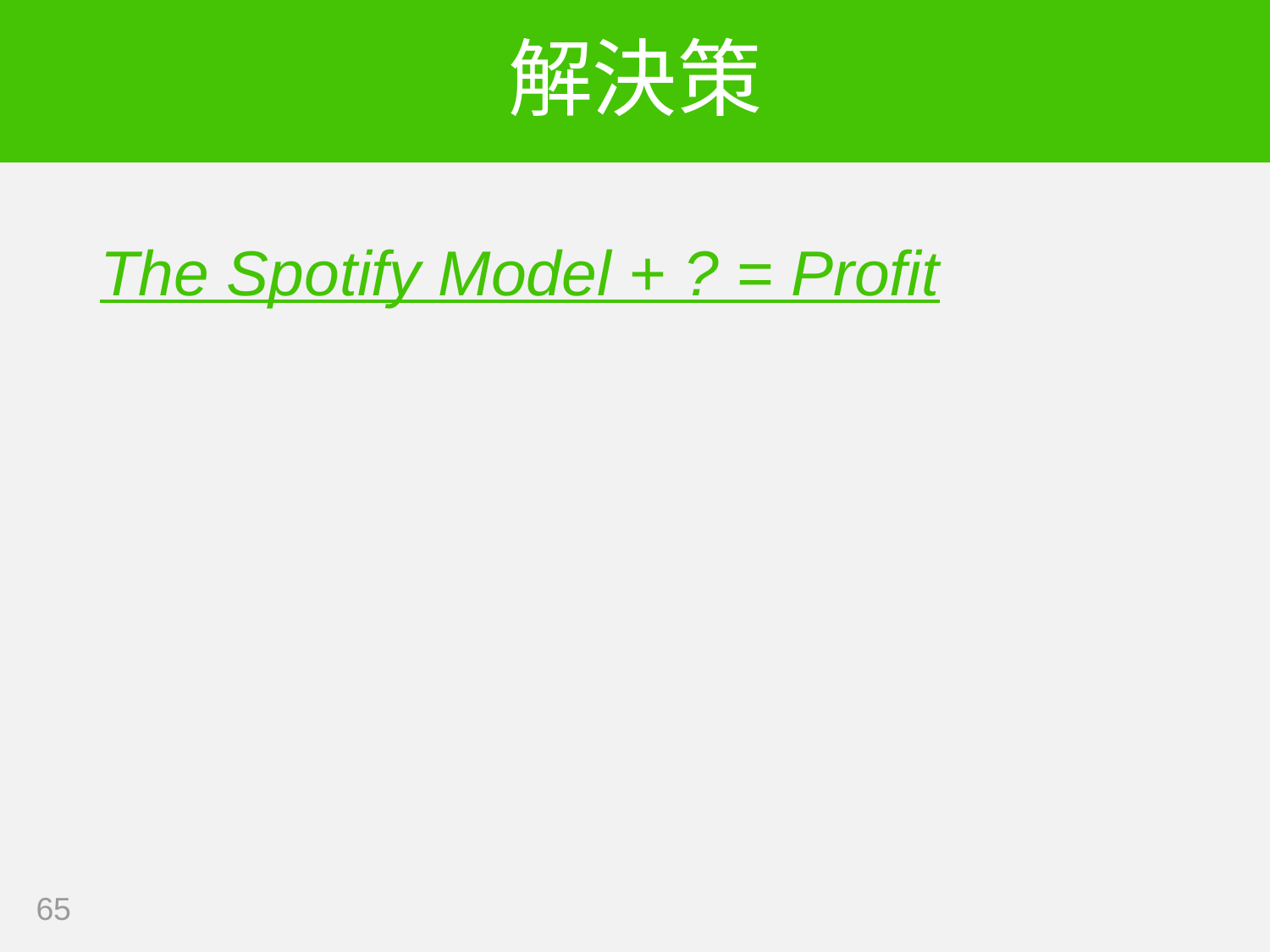

# 解決策
The Spotify Model + ? = Profit
65